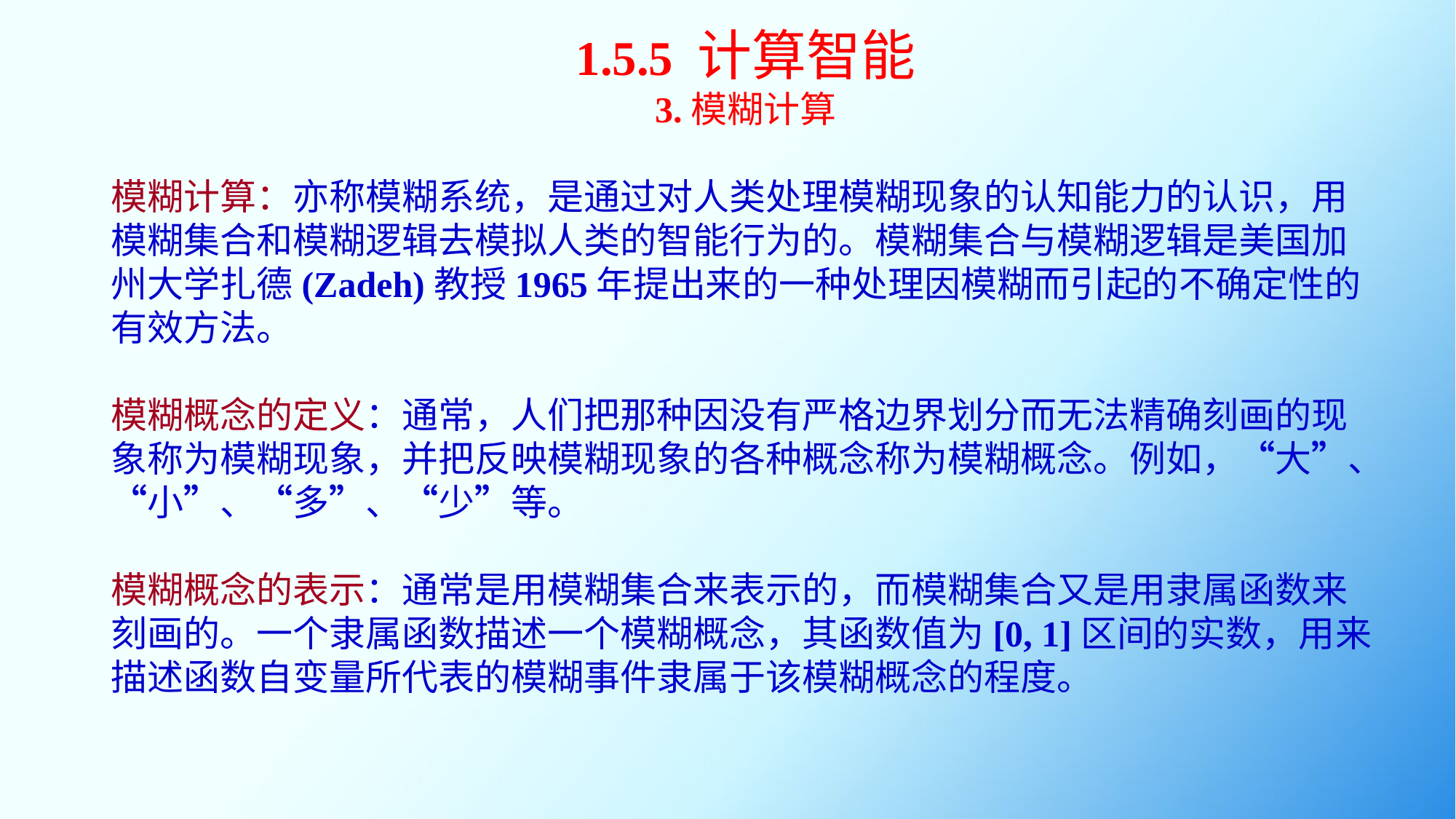

1.5.5 计算智能
3.模糊计算

模糊计算：亦称模糊系统，是通过对人类处理模糊现象的认知能力的认识，用模糊集合和模糊逻辑去模拟人类的智能行为的。模糊集合与模糊逻辑是美国加州大学扎德(Zadeh)教授1965年提出来的一种处理因模糊而引起的不确定性的有效方法。

模糊概念的定义：通常，人们把那种因没有严格边界划分而无法精确刻画的现象称为模糊现象，并把反映模糊现象的各种概念称为模糊概念。例如，“大”、“小”、“多”、“少”等。

模糊概念的表示：通常是用模糊集合来表示的，而模糊集合又是用隶属函数来刻画的。一个隶属函数描述一个模糊概念，其函数值为[0, 1]区间的实数，用来描述函数自变量所代表的模糊事件隶属于该模糊概念的程度。